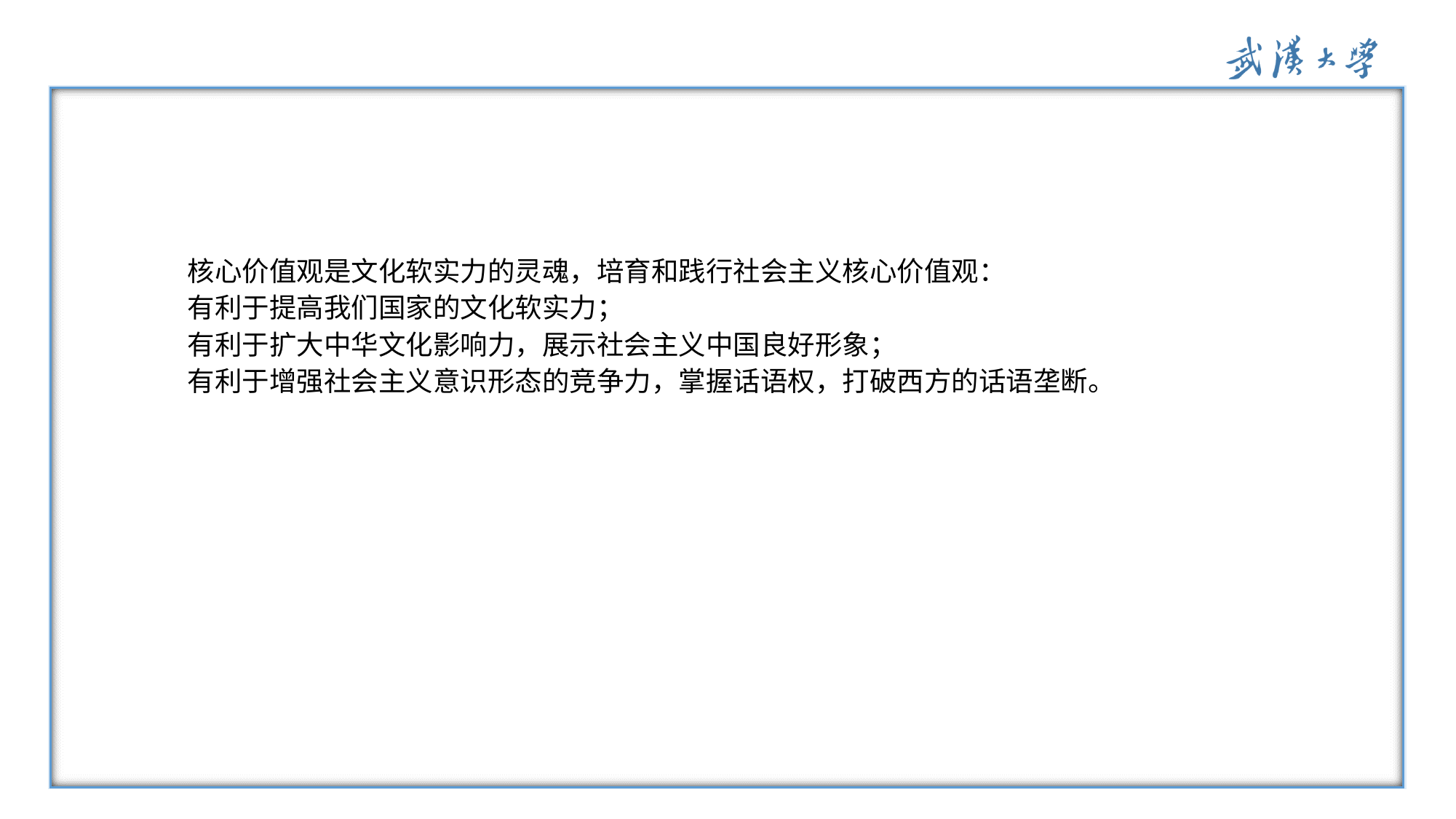

核心价值观是文化软实力的灵魂，培育和践行社会主义核心价值观：
有利于提高我们国家的文化软实力；
有利于扩大中华文化影响力，展示社会主义中国良好形象；
有利于增强社会主义意识形态的竞争力，掌握话语权，打破西方的话语垄断。